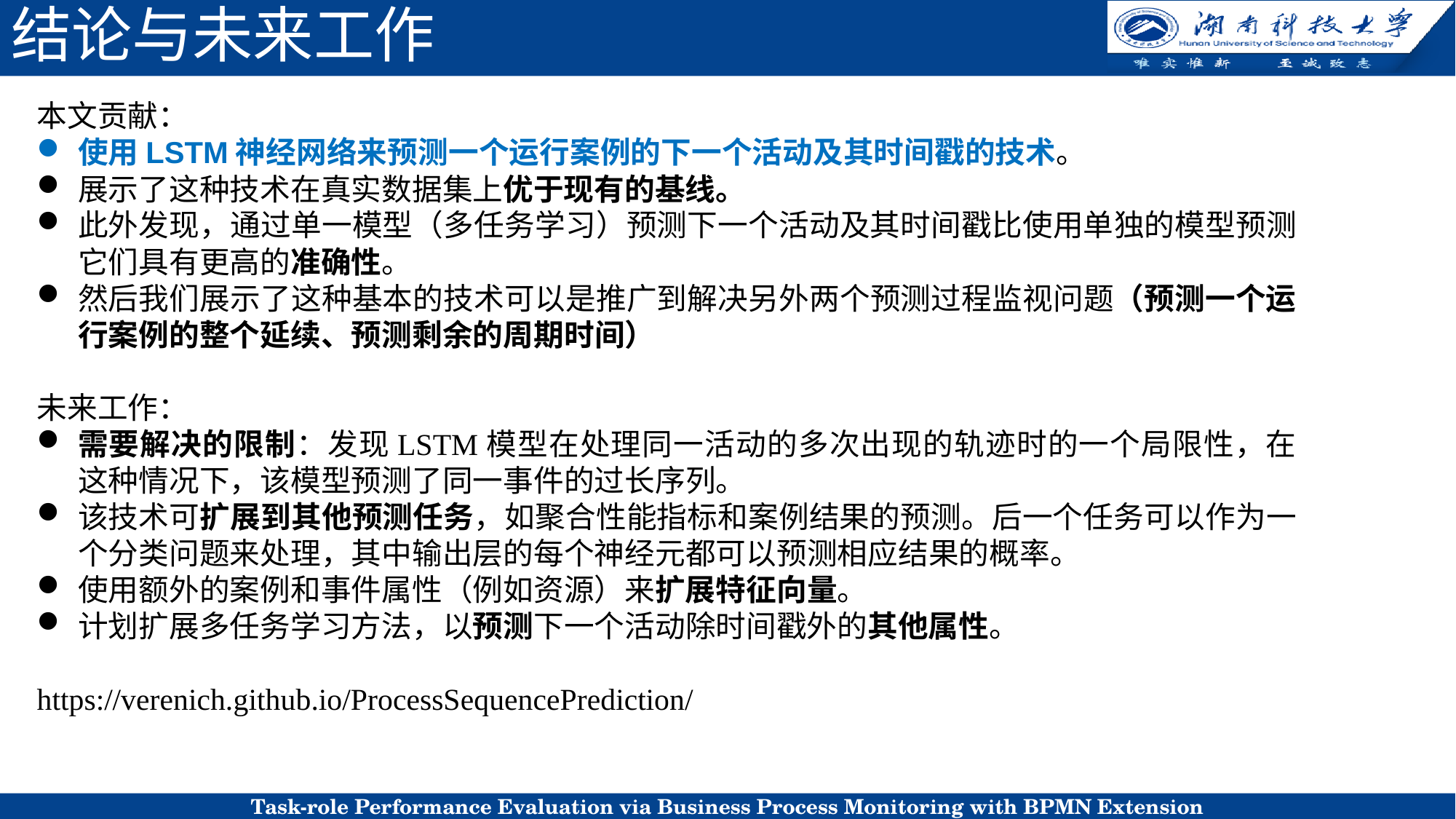

# 结论与未来工作
本文贡献：
使用LSTM神经网络来预测一个运行案例的下一个活动及其时间戳的技术。
展示了这种技术在真实数据集上优于现有的基线。
此外发现，通过单一模型（多任务学习）预测下一个活动及其时间戳比使用单独的模型预测它们具有更高的准确性。
然后我们展示了这种基本的技术可以是推广到解决另外两个预测过程监视问题（预测一个运行案例的整个延续、预测剩余的周期时间）

未来工作：
需要解决的限制：发现LSTM模型在处理同一活动的多次出现的轨迹时的一个局限性，在这种情况下，该模型预测了同一事件的过长序列。
该技术可扩展到其他预测任务，如聚合性能指标和案例结果的预测。后一个任务可以作为一个分类问题来处理，其中输出层的每个神经元都可以预测相应结果的概率。
使用额外的案例和事件属性（例如资源）来扩展特征向量。
计划扩展多任务学习方法，以预测下一个活动除时间戳外的其他属性。

https://verenich.github.io/ProcessSequencePrediction/